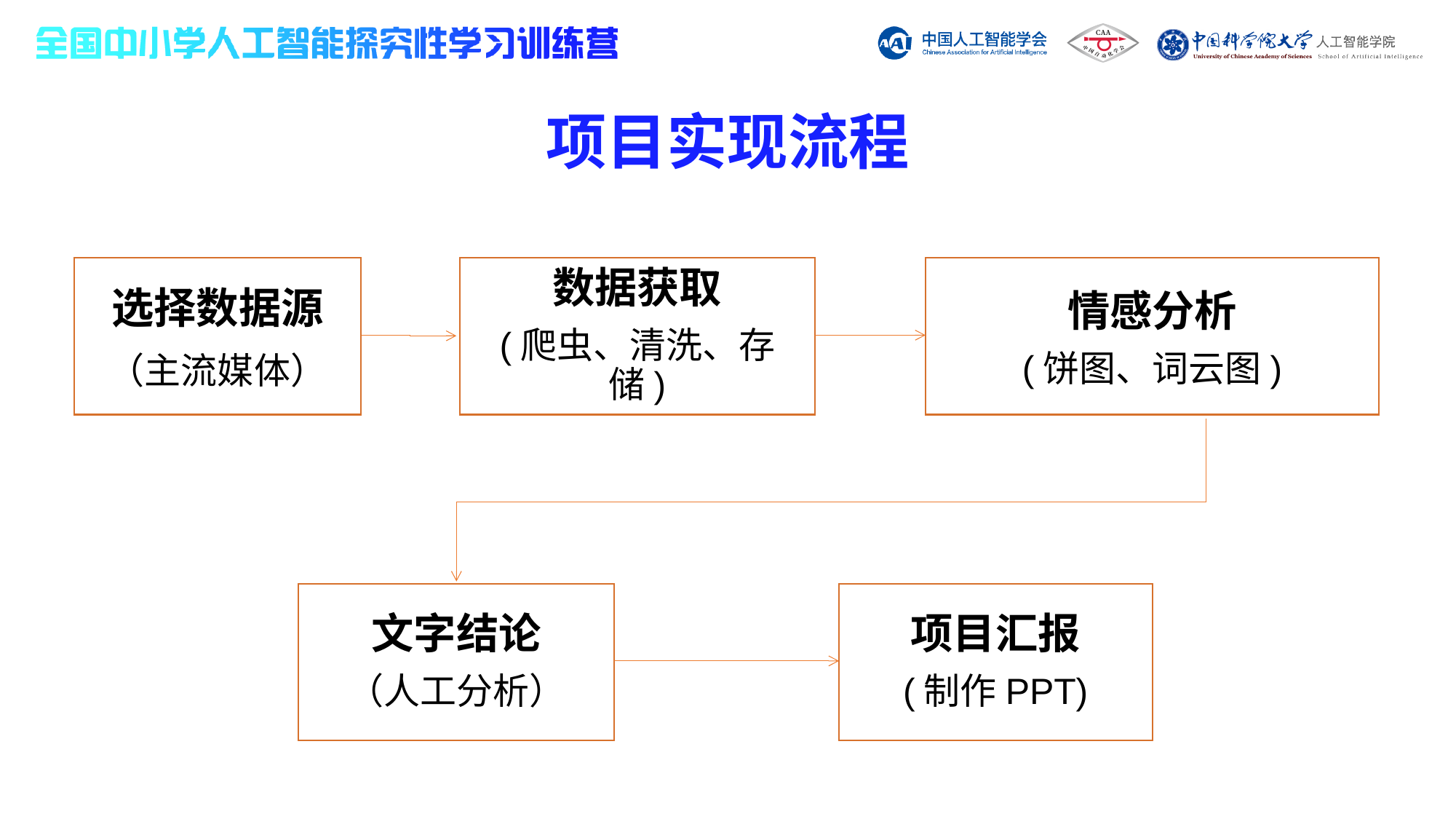

项目实现流程
选择数据源
（主流媒体）
数据获取
(爬虫、清洗、存储)

情感分析
(饼图、词云图)

文字结论
（人工分析）
项目汇报
(制作PPT)